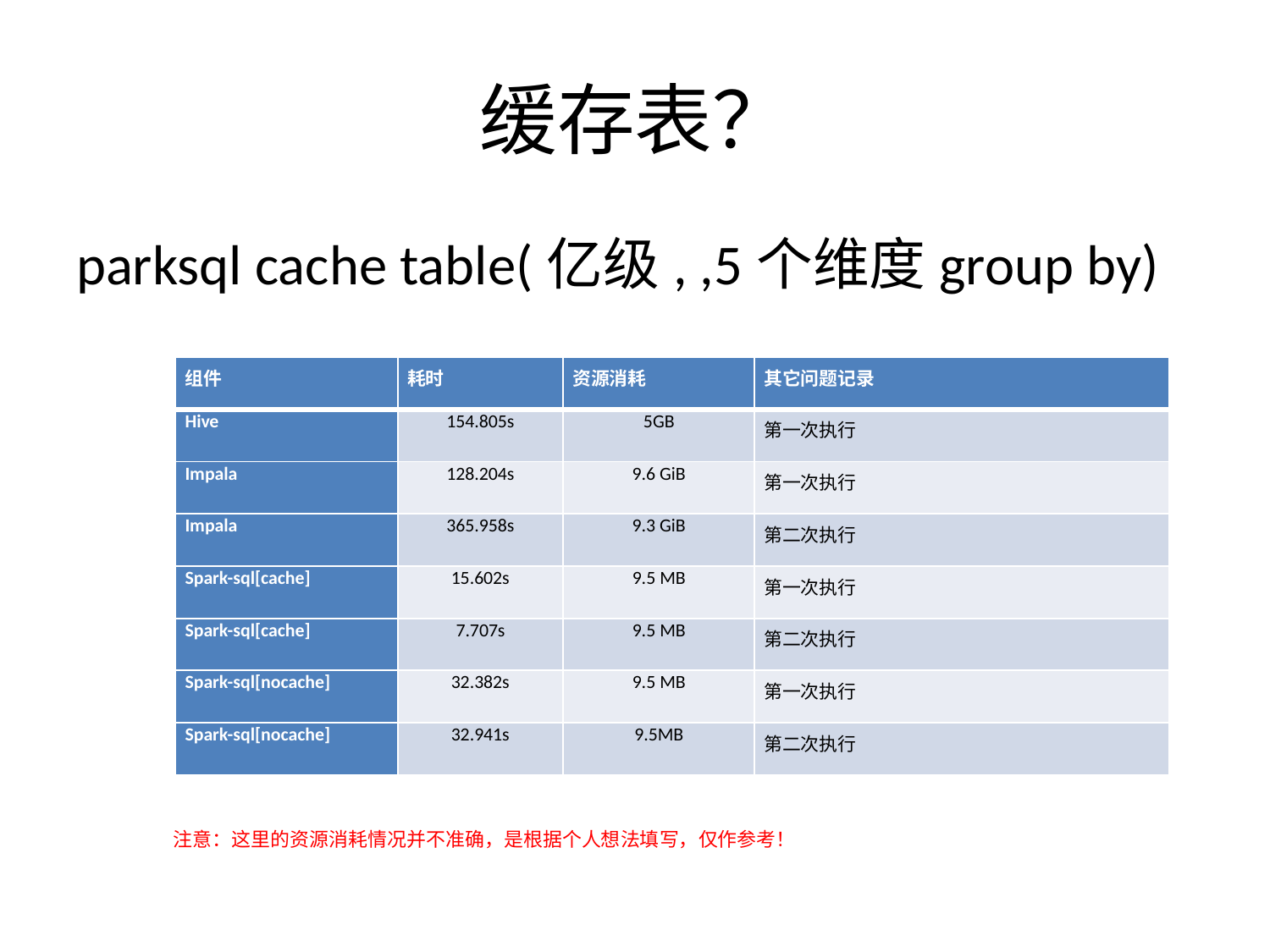

# 缓存表？
parksql cache table(亿级, ,5个维度group by)

| 组件 | 耗时 | 资源消耗 | 其它问题记录 |
| --- | --- | --- | --- |
| Hive | 154.805s | 5GB | 第一次执行 |
| Impala | 128.204s | 9.6 GiB | 第一次执行 |
| Impala | 365.958s | 9.3 GiB | 第二次执行 |
| Spark-sql[cache] | 15.602s | 9.5 MB | 第一次执行 |
| Spark-sql[cache] | 7.707s | 9.5 MB | 第二次执行 |
| Spark-sql[nocache] | 32.382s | 9.5 MB | 第一次执行 |
| Spark-sql[nocache] | 32.941s | 9.5MB | 第二次执行 |
注意：这里的资源消耗情况并不准确，是根据个人想法填写，仅作参考！